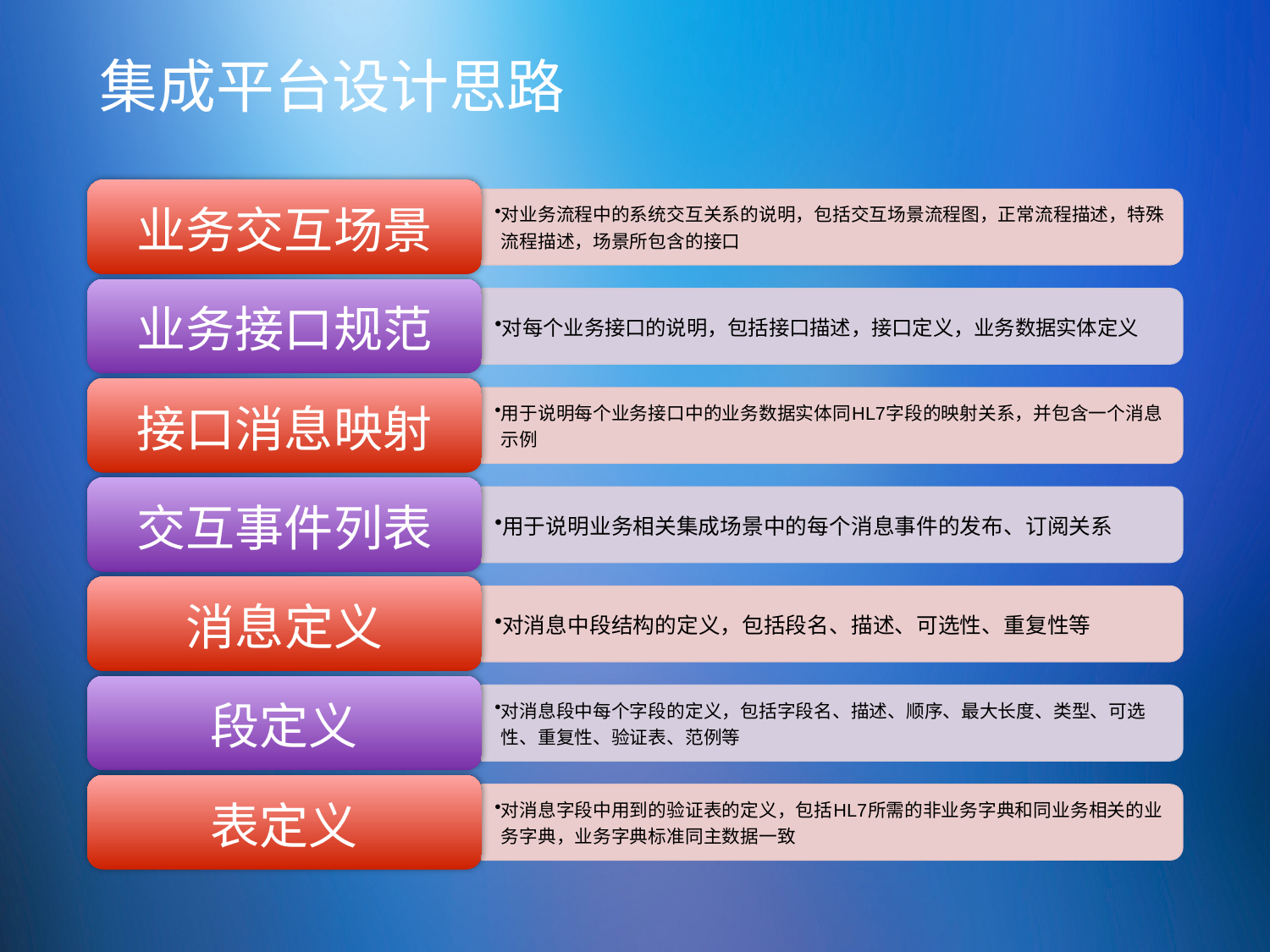

# 集成平台设计思路
业务交互场景
对业务流程中的系统交互关系的说明，包括交互场景流程图，正常流程描述，特殊流程描述，场景所包含的接口
业务接口规范
对每个业务接口的说明，包括接口描述，接口定义，业务数据实体定义
接口消息映射
用于说明每个业务接口中的业务数据实体同HL7字段的映射关系，并包含一个消息示例
交互事件列表
用于说明业务相关集成场景中的每个消息事件的发布、订阅关系
消息定义
对消息中段结构的定义，包括段名、描述、可选性、重复性等
段定义
对消息段中每个字段的定义，包括字段名、描述、顺序、最大长度、类型、可选性、重复性、验证表、范例等
表定义
对消息字段中用到的验证表的定义，包括HL7所需的非业务字典和同业务相关的业务字典，业务字典标准同主数据一致